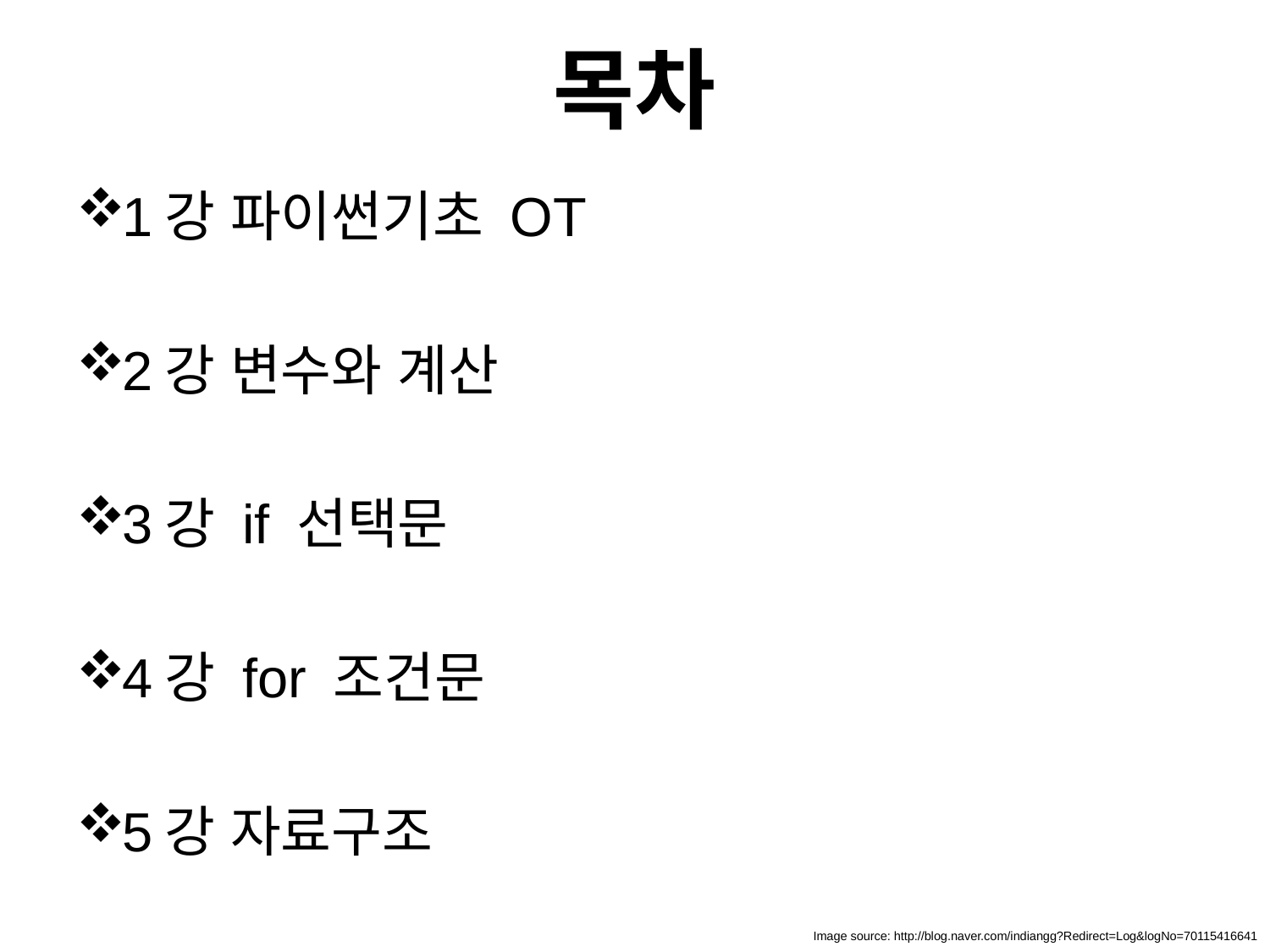

# 목차
1강 파이썬기초 OT

2강 변수와 계산

3강 if 선택문

4강 for 조건문

5강 자료구조
Image source: http://blog.naver.com/indiangg?Redirect=Log&logNo=70115416641